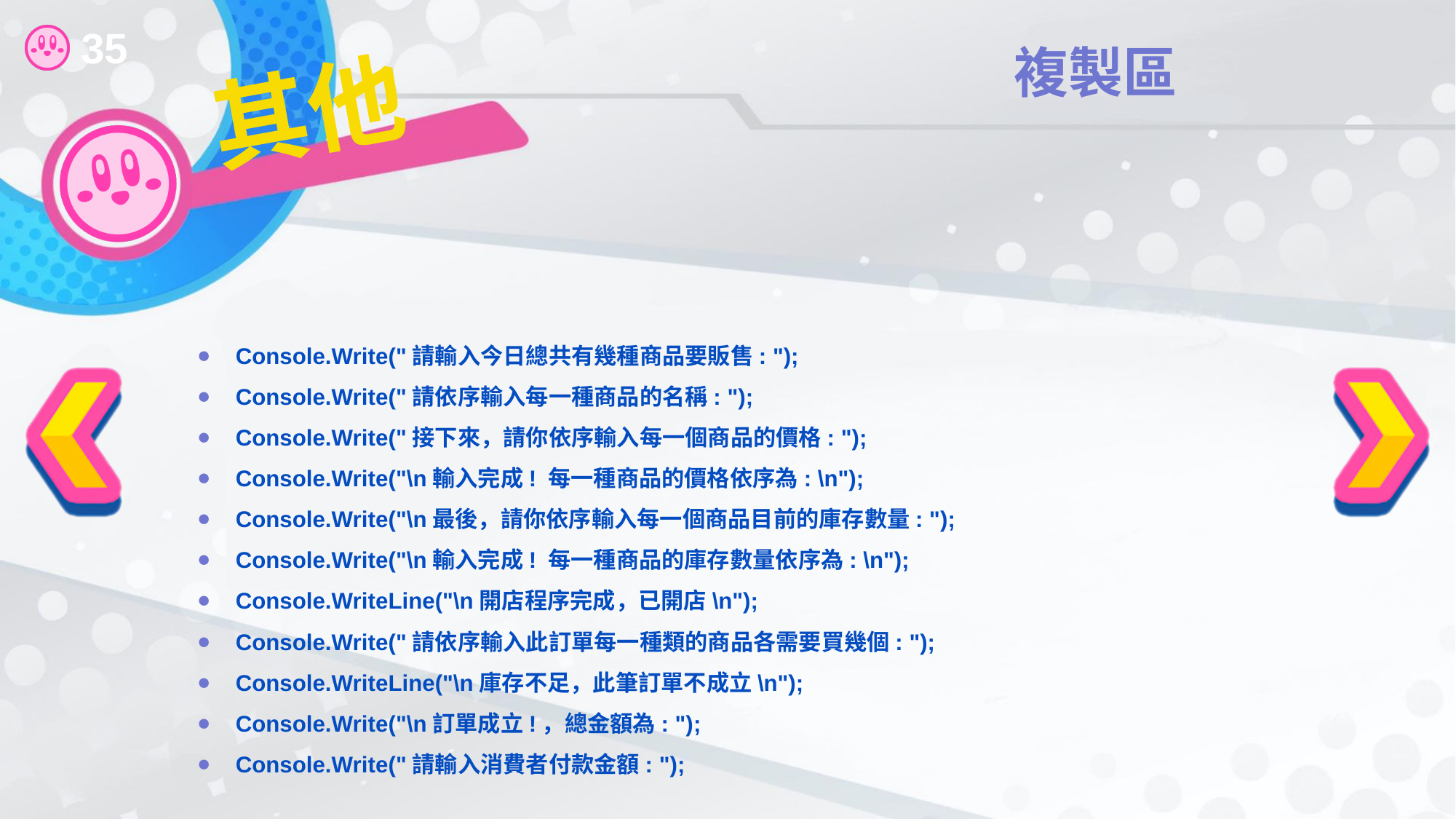

複製區
# 其他
Console.Write("請輸入今日總共有幾種商品要販售: ");
Console.Write("請依序輸入每一種商品的名稱: ");
Console.Write("接下來，請你依序輸入每一個商品的價格: ");
Console.Write("\n輸入完成! 每一種商品的價格依序為: \n");
Console.Write("\n最後，請你依序輸入每一個商品目前的庫存數量: ");
Console.Write("\n輸入完成! 每一種商品的庫存數量依序為: \n");
Console.WriteLine("\n開店程序完成，已開店\n");
Console.Write("請依序輸入此訂單每一種類的商品各需要買幾個: ");
Console.WriteLine("\n庫存不足，此筆訂單不成立\n");
Console.Write("\n訂單成立!，總金額為: ");
Console.Write("請輸入消費者付款金額: ");